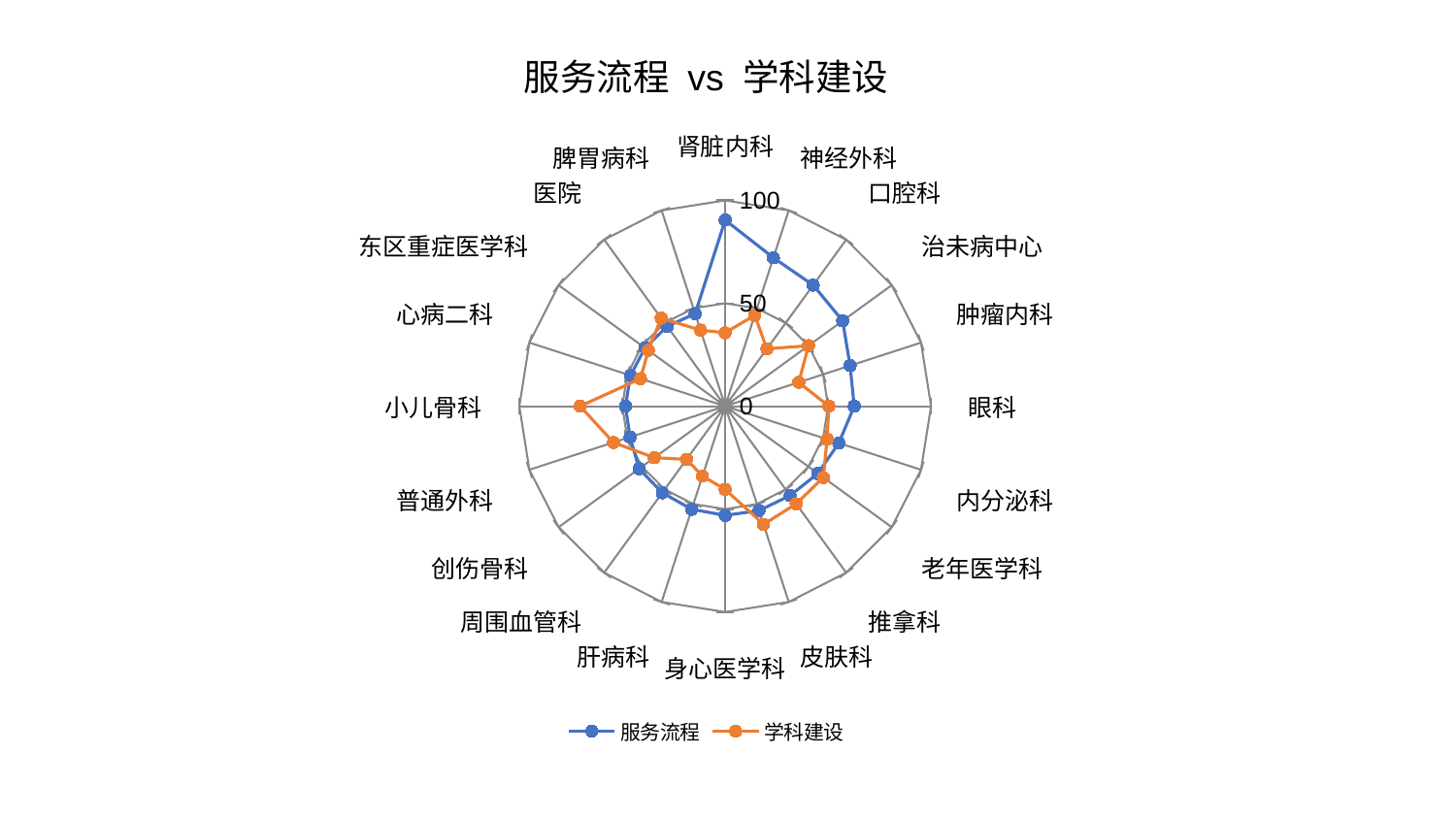

### Chart: 服务流程 vs 学科建设

| Category | 服务流程 | 学科建设 |
|---|---|---|
| 肾脏内科 | 90.42820881183667 | 35.662592001921816 |
| 神经外科 | 75.82642183921786 | 46.47275410036903 |
| 口腔科 | 72.73285633034263 | 34.46843961260375 |
| 治未病中心 | 70.53866204163481 | 50.060773404887634 |
| 肿瘤内科 | 63.80016746402934 | 37.55815041184673 |
| 眼科 | 62.6849975059898 | 50.358982997513586 |
| 内分泌科 | 58.035159795953604 | 52.02380059341313 |
| 老年医学科 | 55.63858420414532 | 58.920851701808154 |
| 推拿科 | 53.66898752367118 | 58.64437485886503 |
| 皮肤科 | 53.31765325047957 | 60.384690584893086 |
| 身心医学科 | 53.074732136415335 | 40.47113000553957 |
| 肝病科 | 52.656265357746065 | 35.70769347733207 |
| 周围血管科 | 52.02777378491977 | 31.943871580358085 |
| 创伤骨科 | 51.69016938056483 | 42.59023864608611 |
| 普通外科 | 48.606614922765644 | 57.10736597084745 |
| 小儿骨科 | 48.46466326328871 | 70.44694687556813 |
| 心病二科 | 48.380544122182854 | 43.280190118845134 |
| 东区重症医学科 | 48.126712560840375 | 46.14755864118722 |
| 医院 | 47.94334225731097 | 52.91032468220915 |
| 脾胃病科 | 47.268294953622515 | 38.858137886234005 |
59